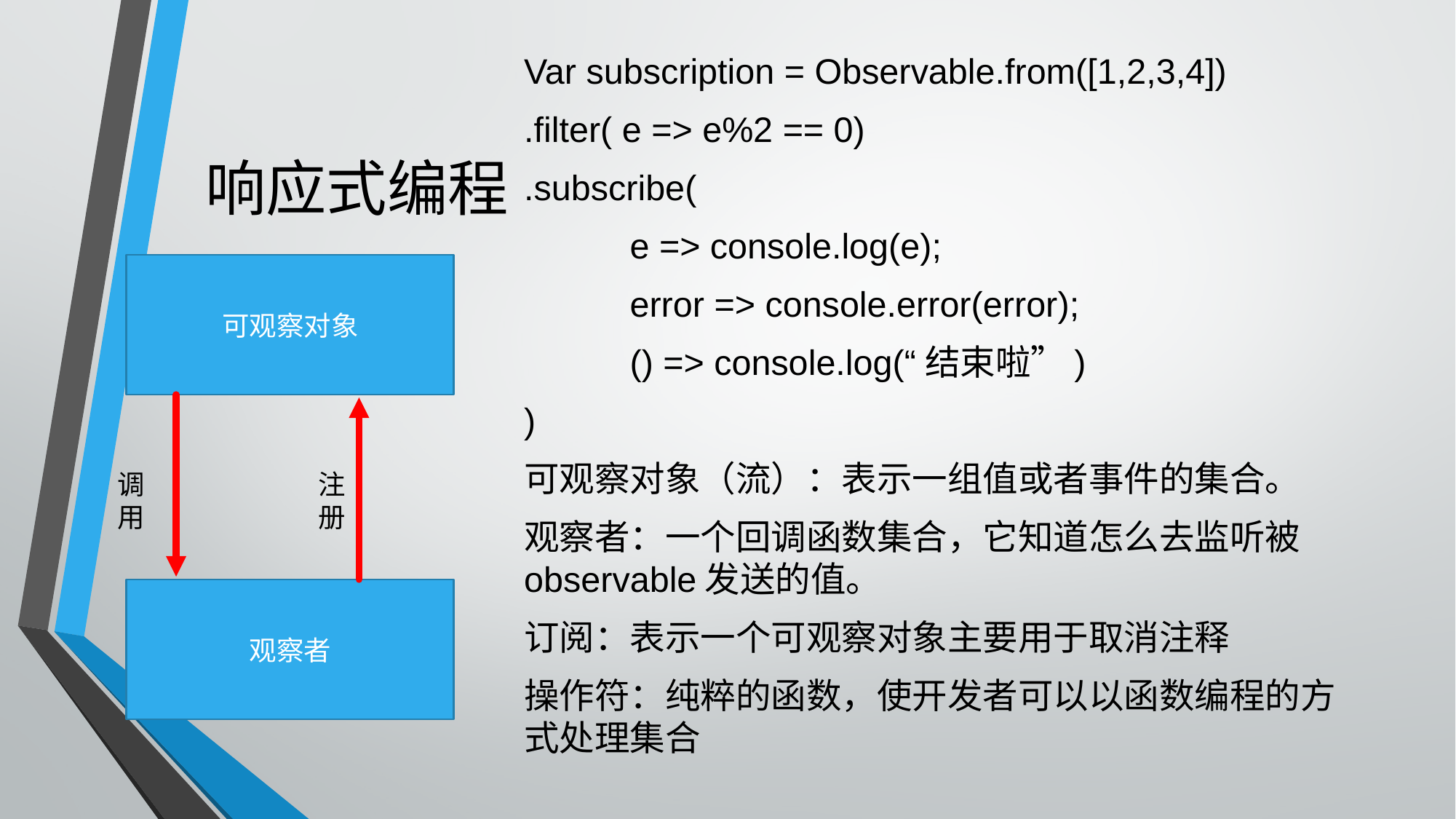

Var subscription = Observable.from([1,2,3,4])
.filter( e => e%2 == 0)
.subscribe(
	e => console.log(e);
	error => console.error(error);
	() => console.log(“结束啦”)
)
可观察对象（流）：表示一组值或者事件的集合。
观察者：一个回调函数集合，它知道怎么去监听被observable发送的值。
订阅：表示一个可观察对象主要用于取消注释
操作符：纯粹的函数，使开发者可以以函数编程的方式处理集合

# 响应式编程
可观察对象
注册
调用
观察者